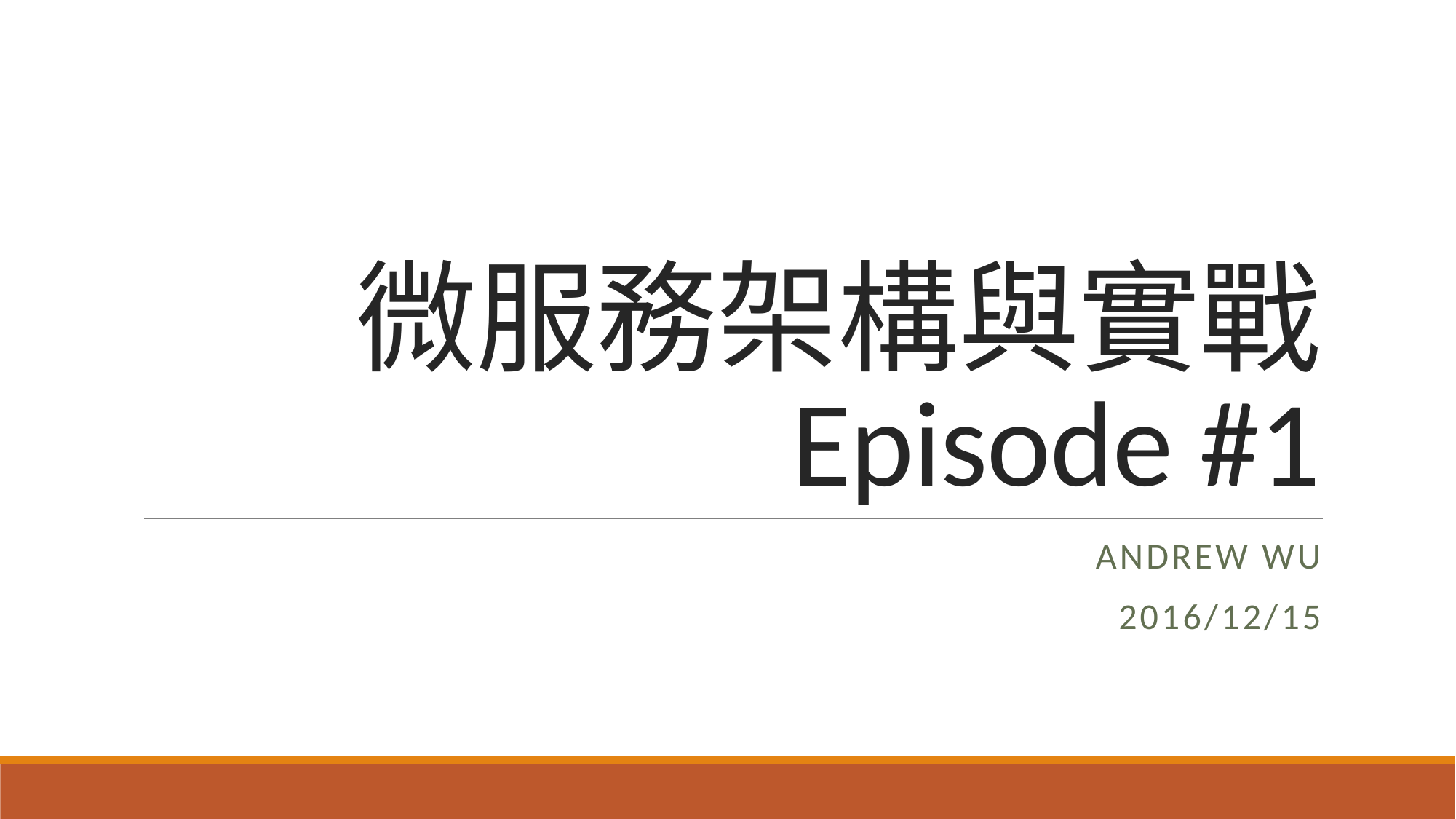

# 微服務架構與實戰 Episode #1
Andrew wu
2016/12/15